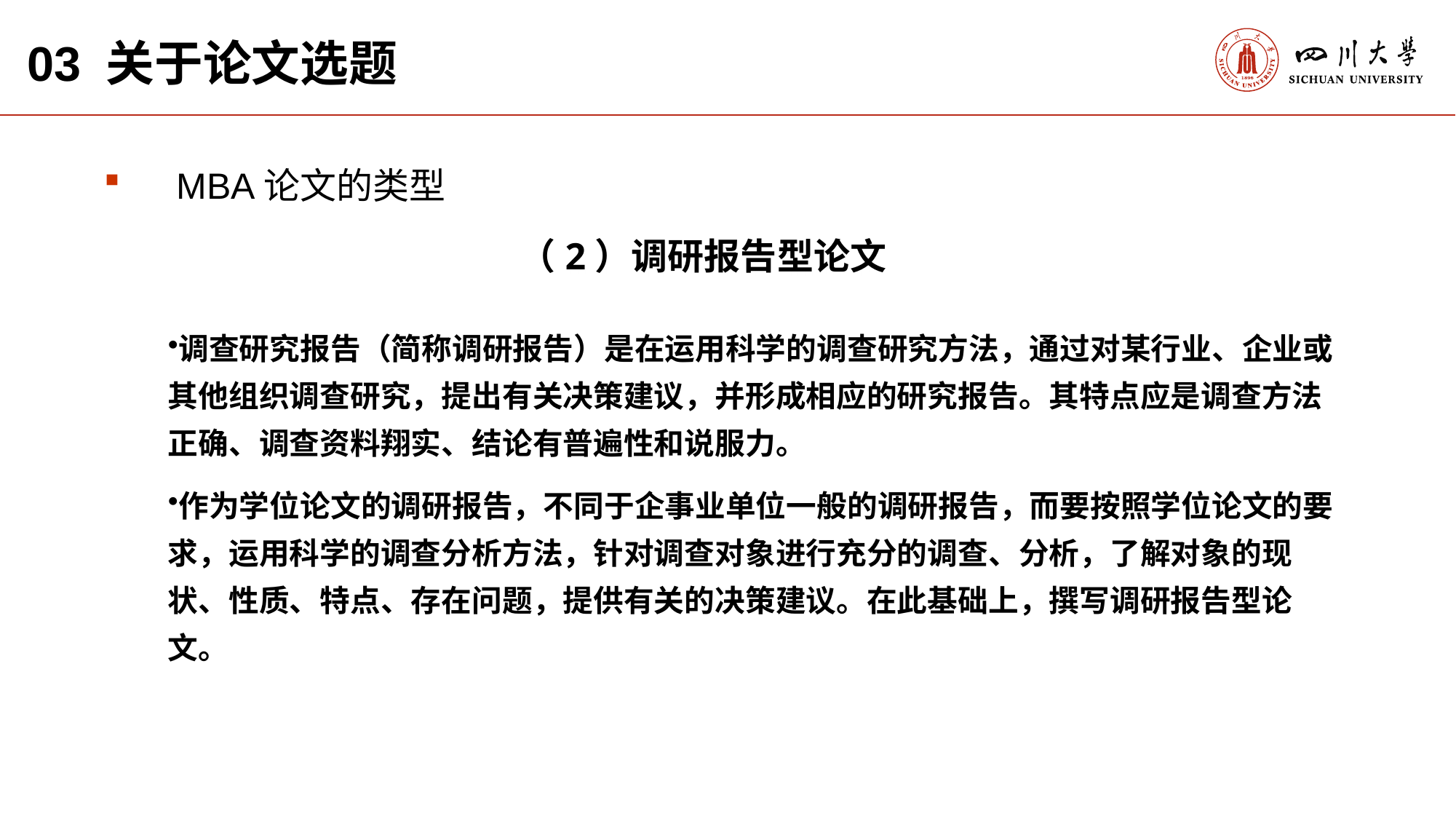

03 关于论文选题
MBA论文的类型
（2）调研报告型论文
调查研究报告（简称调研报告）是在运用科学的调查研究方法，通过对某行业、企业或其他组织调查研究，提出有关决策建议，并形成相应的研究报告。其特点应是调查方法正确、调查资料翔实、结论有普遍性和说服力。
作为学位论文的调研报告，不同于企事业单位一般的调研报告，而要按照学位论文的要求，运用科学的调查分析方法，针对调查对象进行充分的调查、分析，了解对象的现状、性质、特点、存在问题，提供有关的决策建议。在此基础上，撰写调研报告型论文。